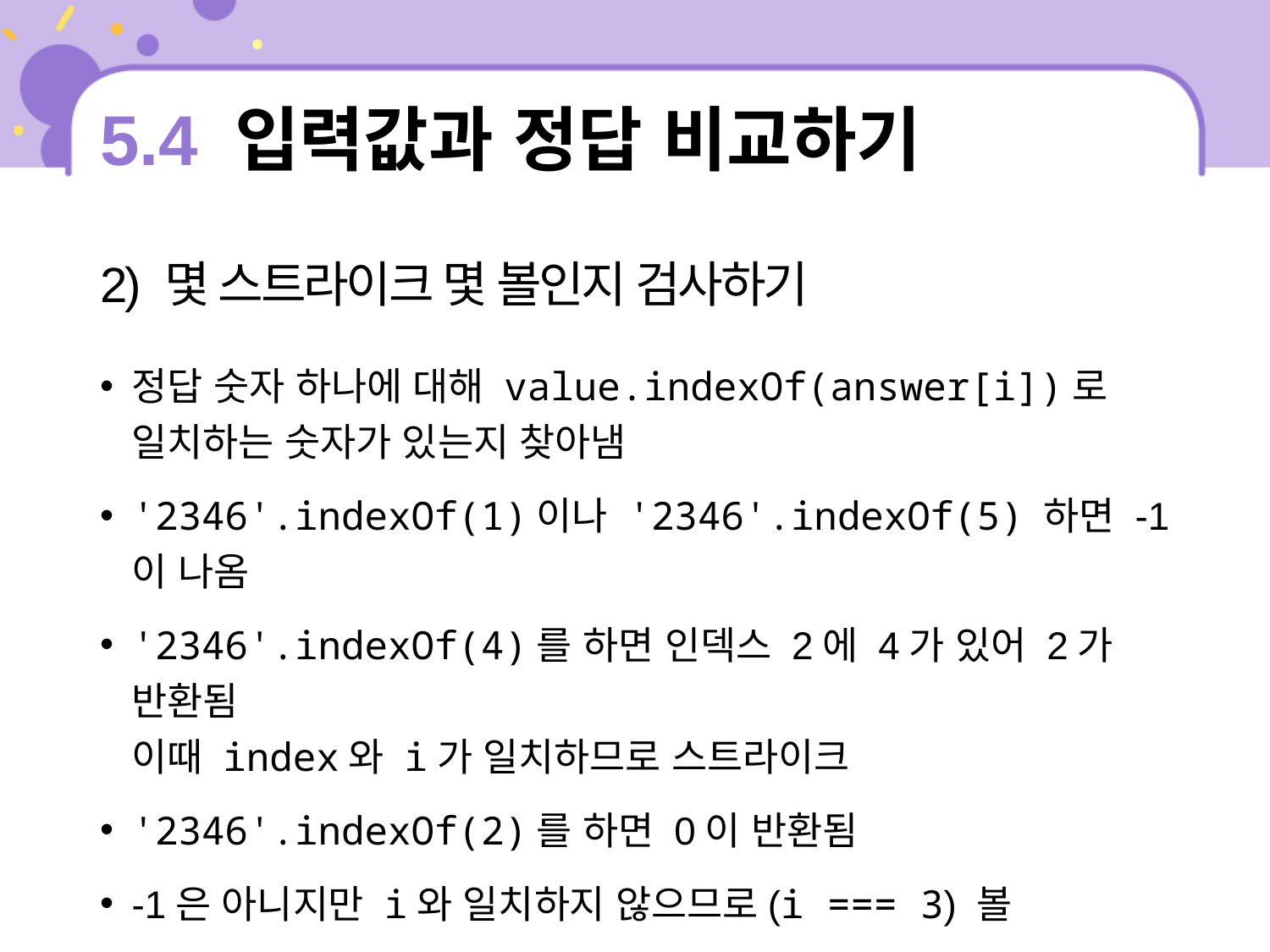

# 5.4 입력값과 정답 비교하기
2) 몇 스트라이크 몇 볼인지 검사하기
정답 숫자 하나에 대해 value.indexOf(answer[i])로 일치하는 숫자가 있는지 찾아냄
'2346'.indexOf(1)이나 '2346'.indexOf(5) 하면 -1이 나옴
'2346'.indexOf(4)를 하면 인덱스 2에 4가 있어 2가 반환됨
이때 index와 i가 일치하므로 스트라이크
'2346'.indexOf(2)를 하면 0이 반환됨
-1은 아니지만 i와 일치하지 않으므로(i === 3) 볼
반복문을 다 돌고 나면 최종적으로 1스트라이크 1볼